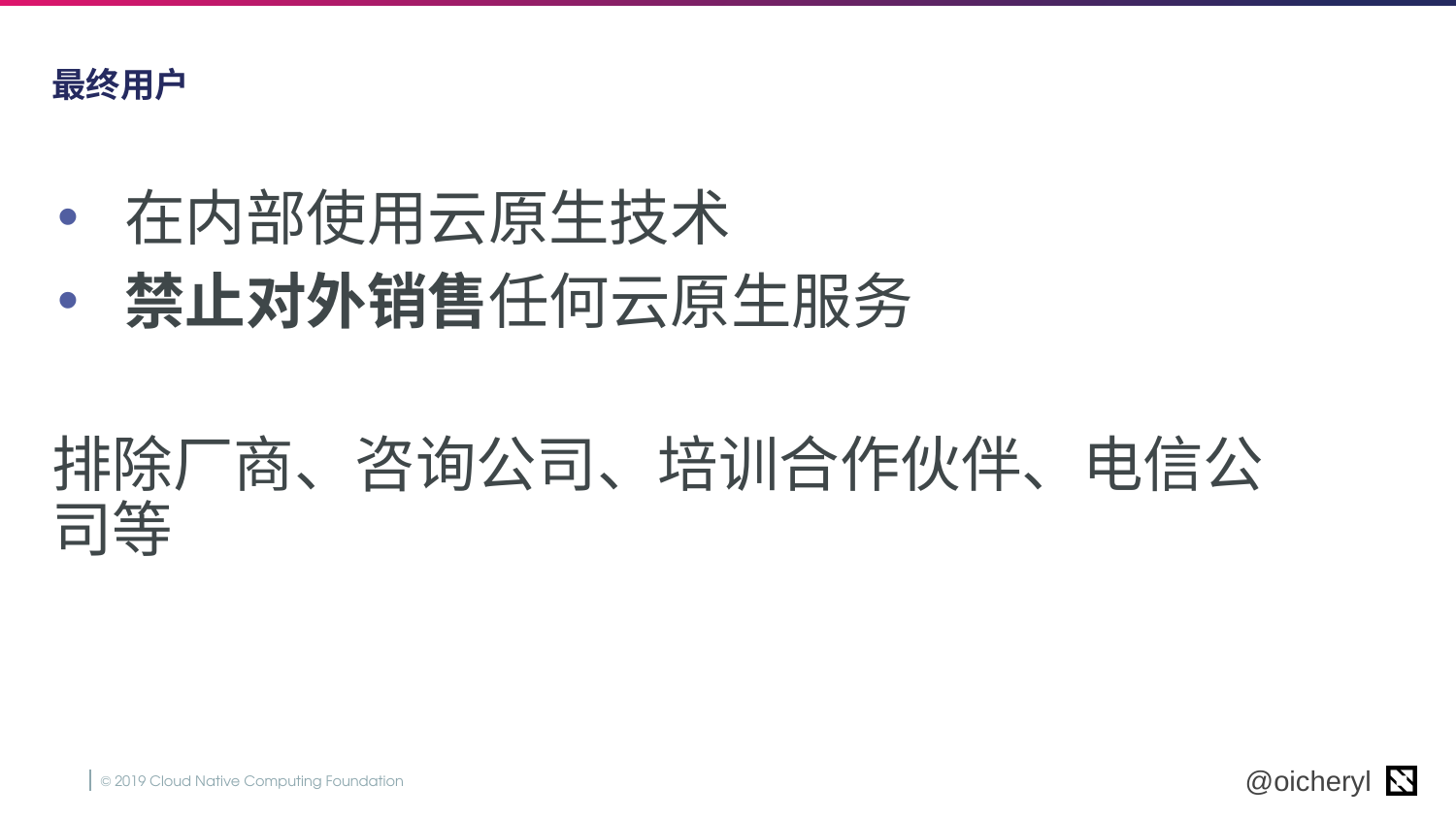

# 最终用户
在内部使用云原生技术
禁止对外销售任何云原生服务

排除厂商、咨询公司、培训合作伙伴、电信公司等
7